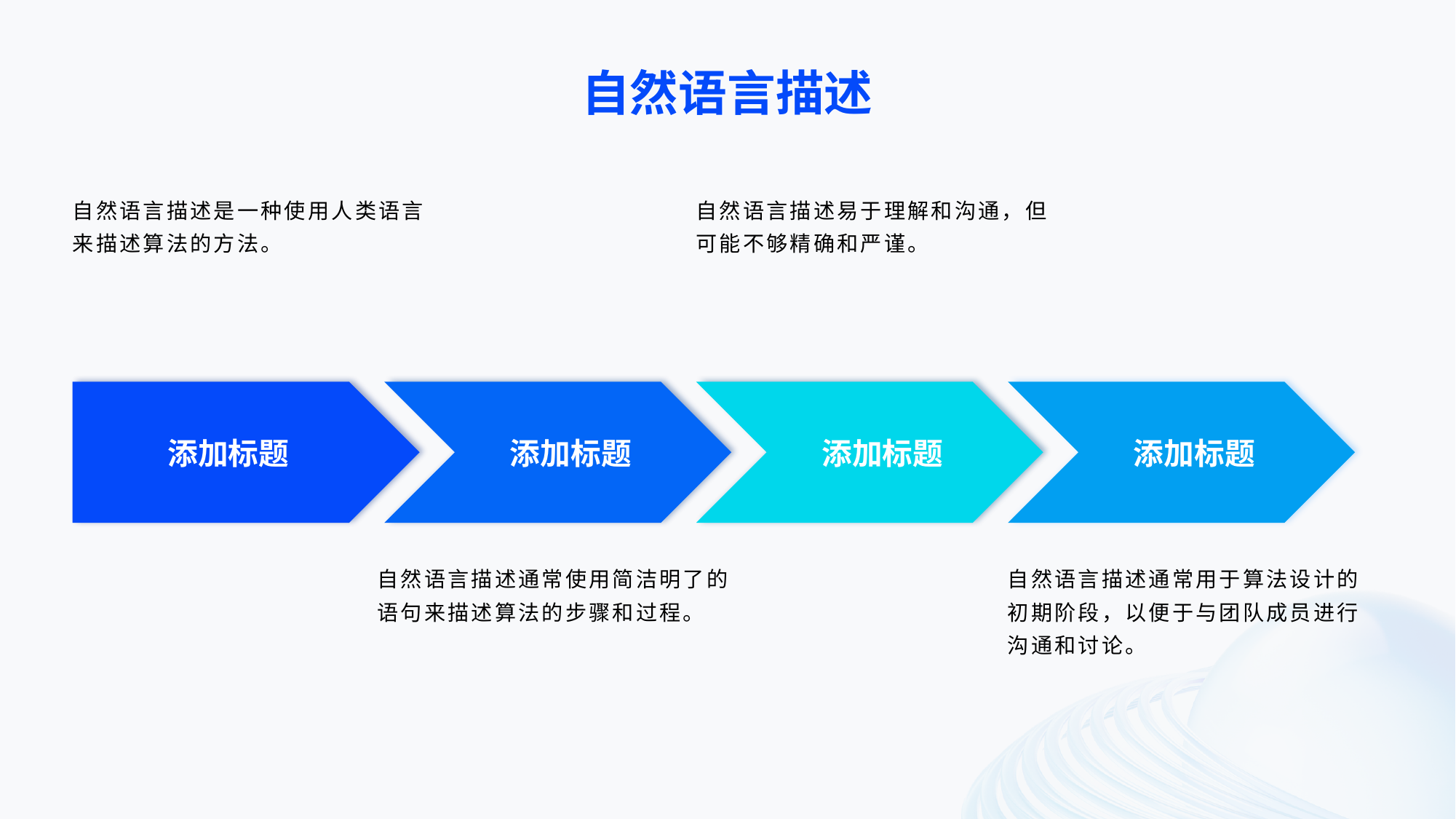

自然语言描述
自然语言描述是一种使用人类语言来描述算法的方法。
自然语言描述易于理解和沟通，但可能不够精确和严谨。
添加标题
添加标题
添加标题
添加标题
自然语言描述通常使用简洁明了的语句来描述算法的步骤和过程。
自然语言描述通常用于算法设计的初期阶段，以便于与团队成员进行沟通和讨论。